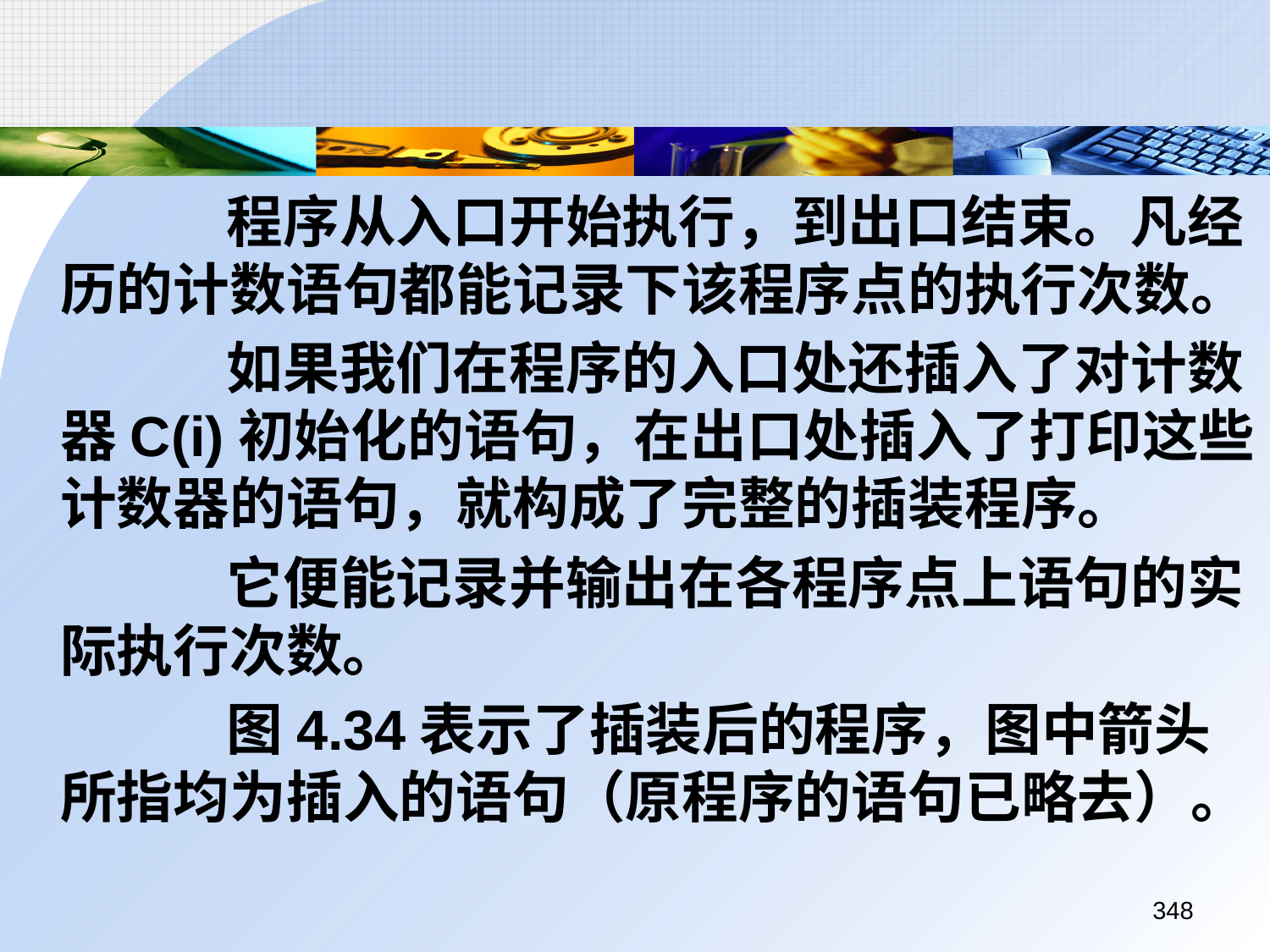

程序从入口开始执行，到出口结束。凡经历的计数语句都能记录下该程序点的执行次数。
		  如果我们在程序的入口处还插入了对计数器C(i)初始化的语句，在出口处插入了打印这些计数器的语句，就构成了完整的插装程序。
		  它便能记录并输出在各程序点上语句的实际执行次数。
		  图4.34表示了插装后的程序，图中箭头所指均为插入的语句（原程序的语句已略去）。
348